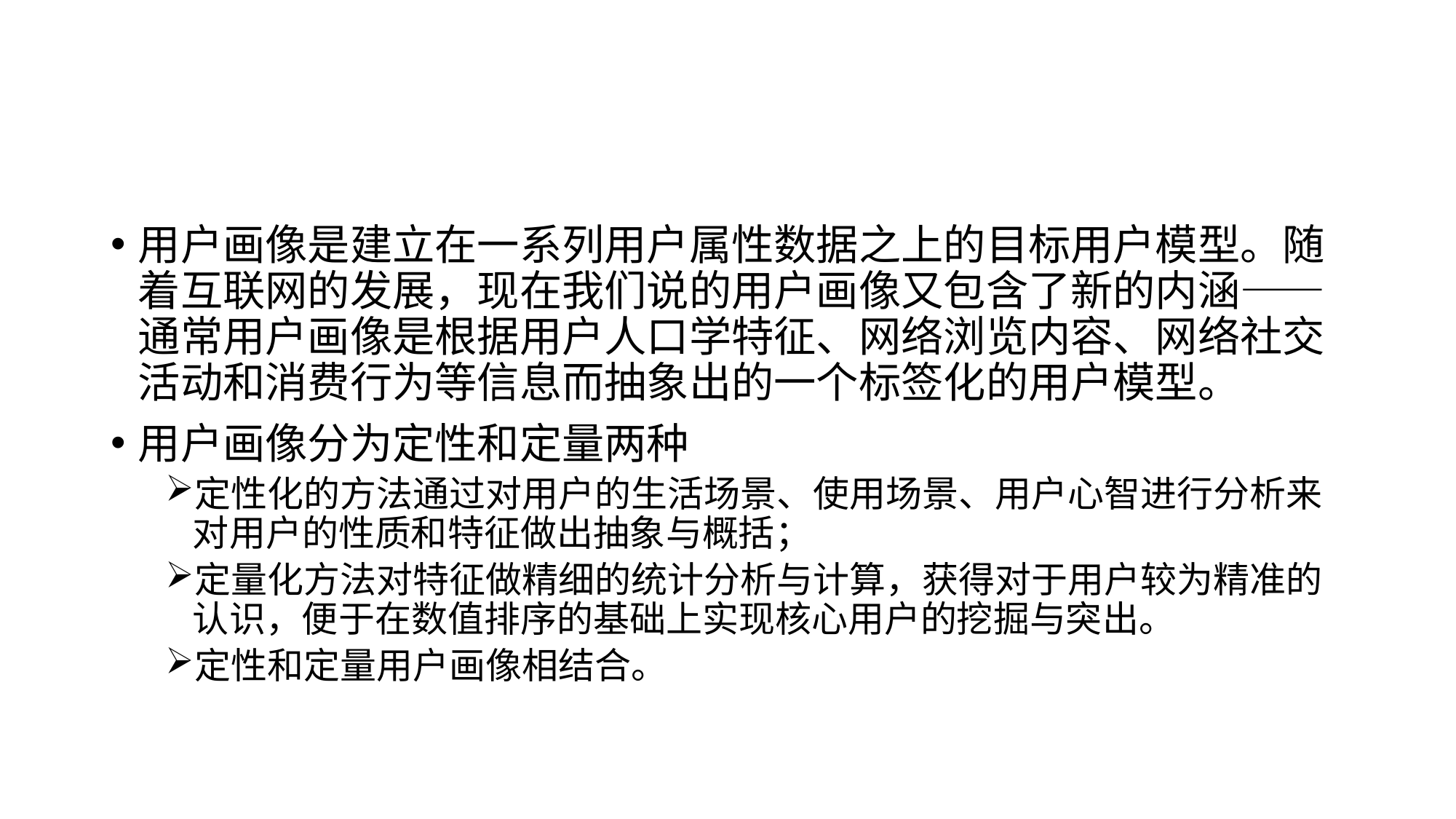

#
用户画像是建立在一系列用户属性数据之上的目标用户模型。随着互联网的发展，现在我们说的用户画像又包含了新的内涵——通常用户画像是根据用户人口学特征、网络浏览内容、网络社交活动和消费行为等信息而抽象出的一个标签化的用户模型。
用户画像分为定性和定量两种
定性化的方法通过对用户的生活场景、使用场景、用户心智进行分析来对用户的性质和特征做出抽象与概括；
定量化方法对特征做精细的统计分析与计算，获得对于用户较为精准的认识，便于在数值排序的基础上实现核心用户的挖掘与突出。
定性和定量用户画像相结合。